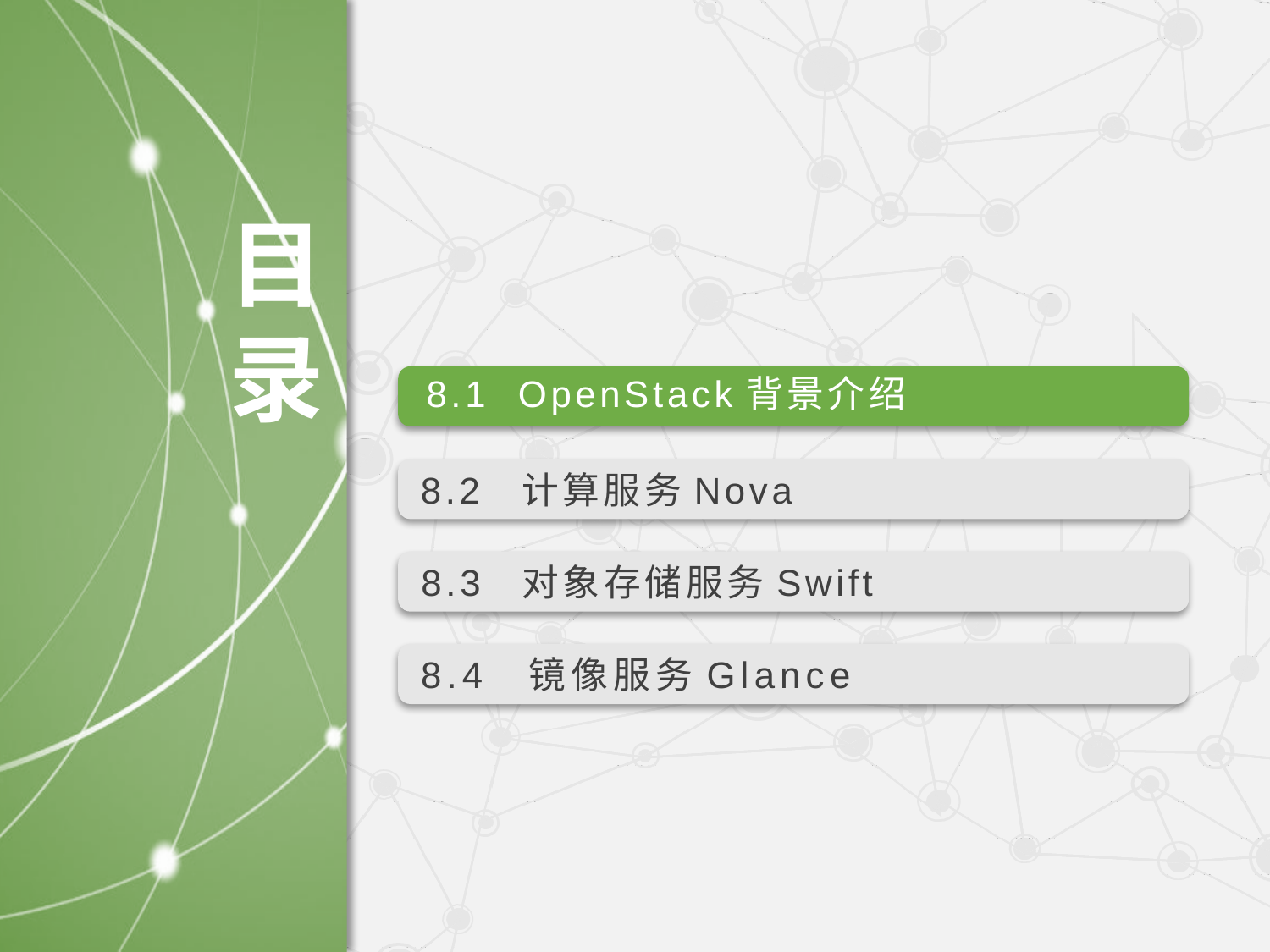

8.1  OpenStack背景介绍

8.2  计算服务Nova

8.3  对象存储服务Swift

8.4  镜像服务Glance